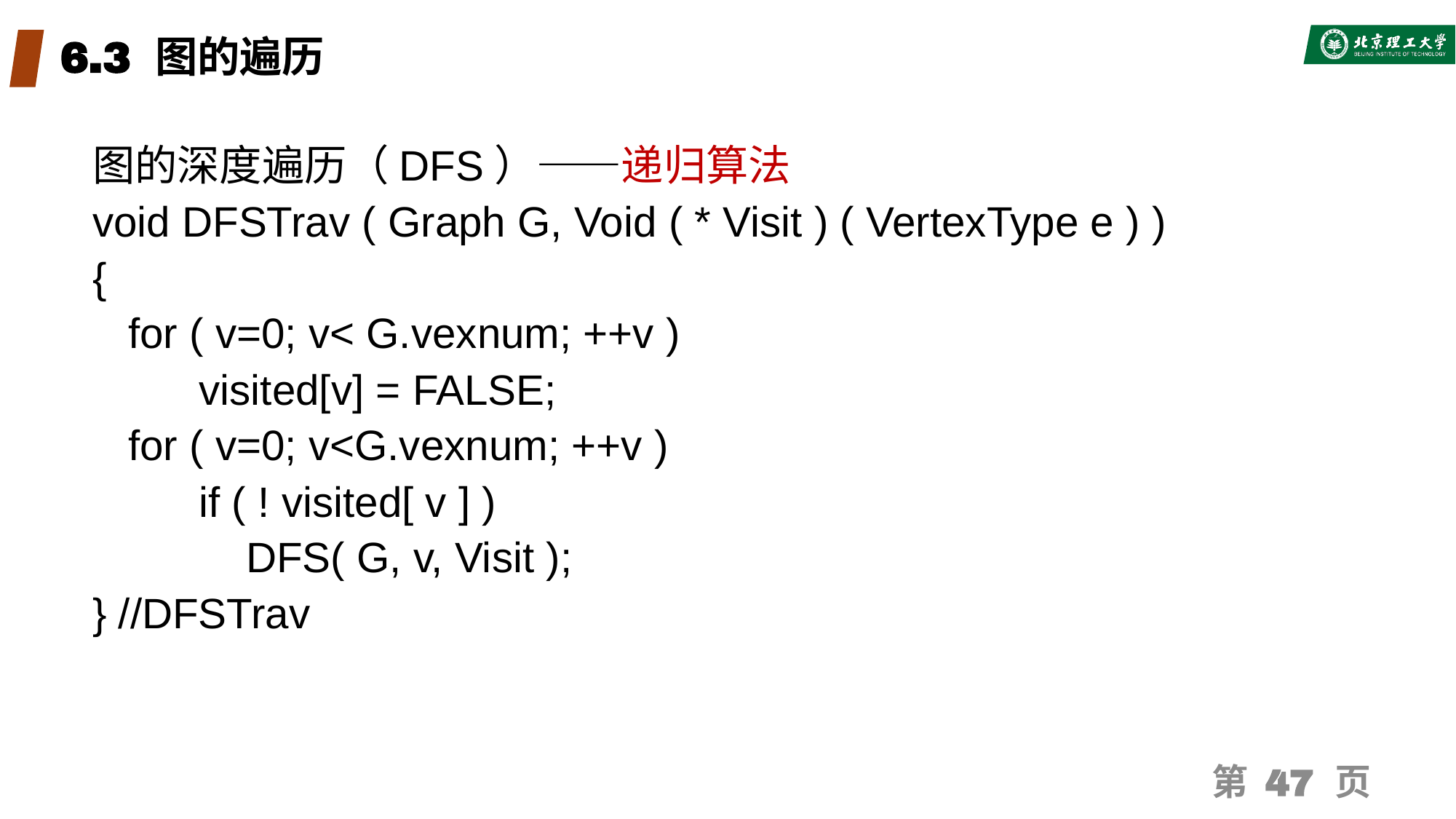

# 6.3 图的遍历
图的深度遍历（DFS）——递归算法
void DFSTrav ( Graph G, Void ( * Visit ) ( VertexType e ) )
{
   for ( v=0; v< G.vexnum; ++v )
         visited[v] = FALSE;
   for ( v=0; v<G.vexnum; ++v )
         if ( ! visited[ v ] )
             DFS( G, v, Visit );
} //DFSTrav
第 47 页